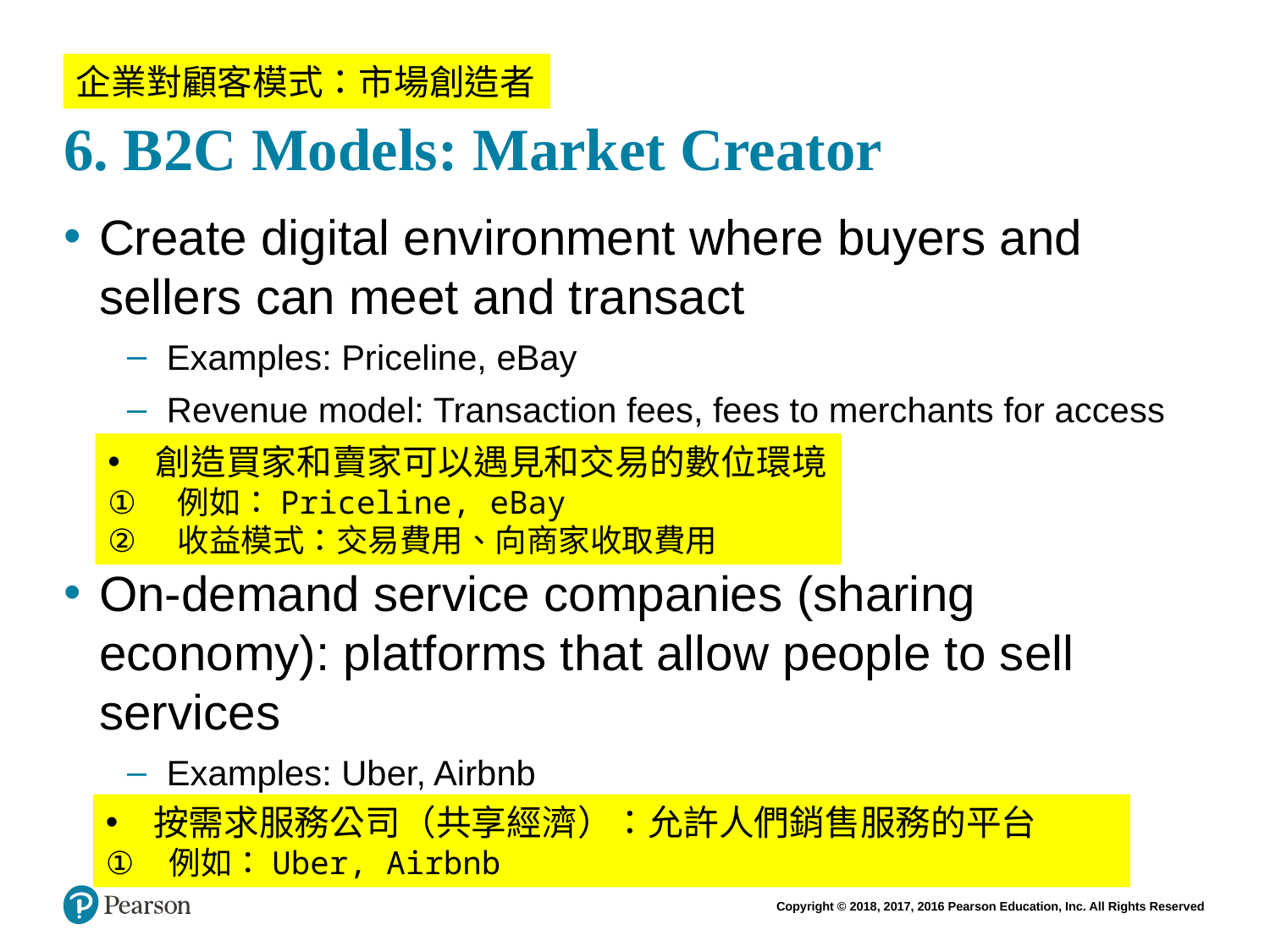

# 6. B2C Models: Market Creator
企業對顧客模式：市場創造者
Create digital environment where buyers and sellers can meet and transact
Examples: Priceline, eBay
Revenue model: Transaction fees, fees to merchants for access
On-demand service companies (sharing economy): platforms that allow people to sell services
Examples: Uber, Airbnb
創造買家和賣家可以遇見和交易的數位環境
  例如：Priceline, eBay
  收益模式：交易費用、向商家收取費用
按需求服務公司（共享經濟）：允許人們銷售服務的平台
例如：Uber, Airbnb